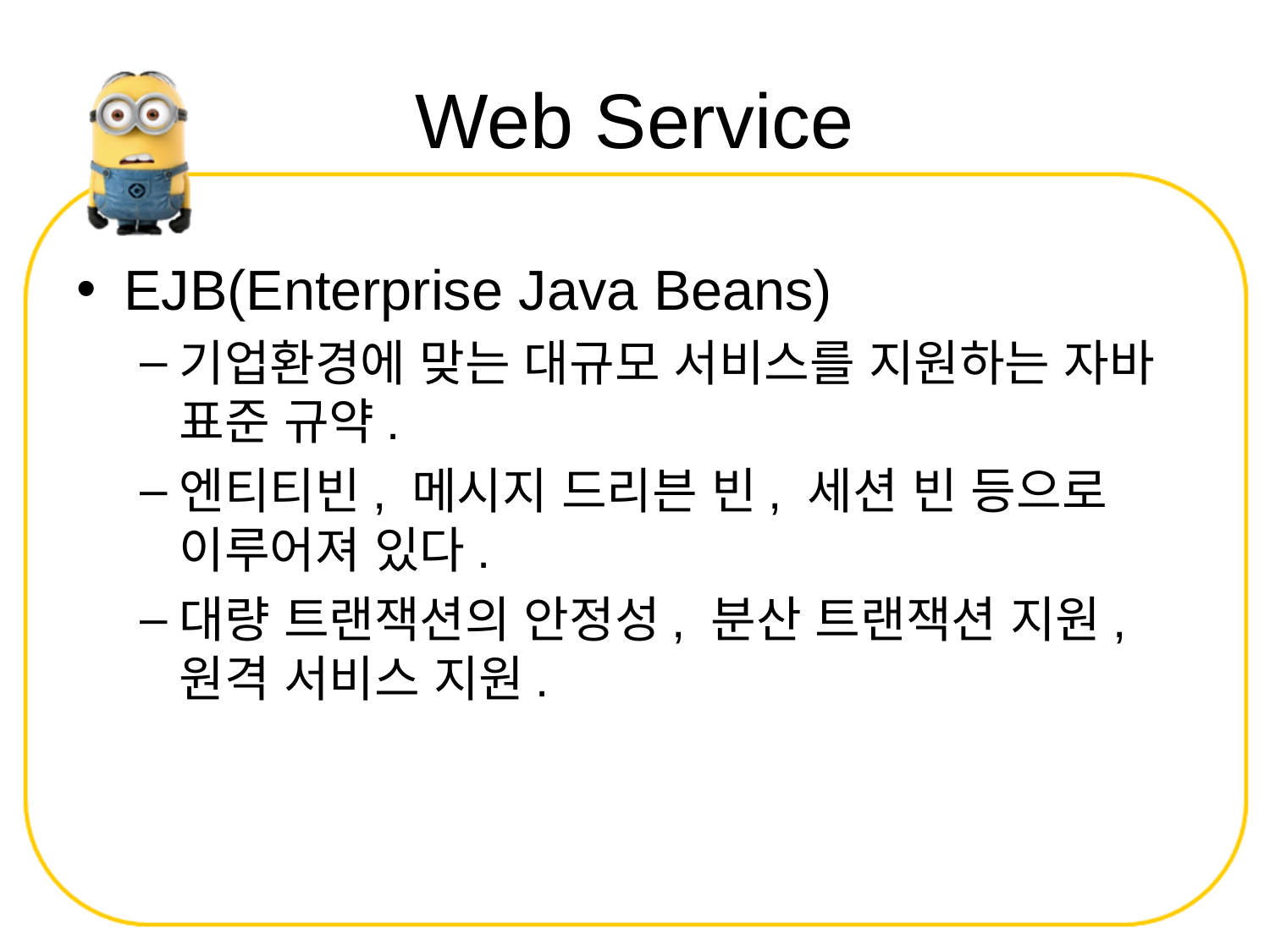

# Web Service
EJB(Enterprise Java Beans)
기업환경에 맞는 대규모 서비스를 지원하는 자바 표준 규약.
엔티티빈, 메시지 드리븐 빈, 세션 빈 등으로 이루어져 있다.
대량 트랜잭션의 안정성, 분산 트랜잭션 지원, 원격 서비스 지원.